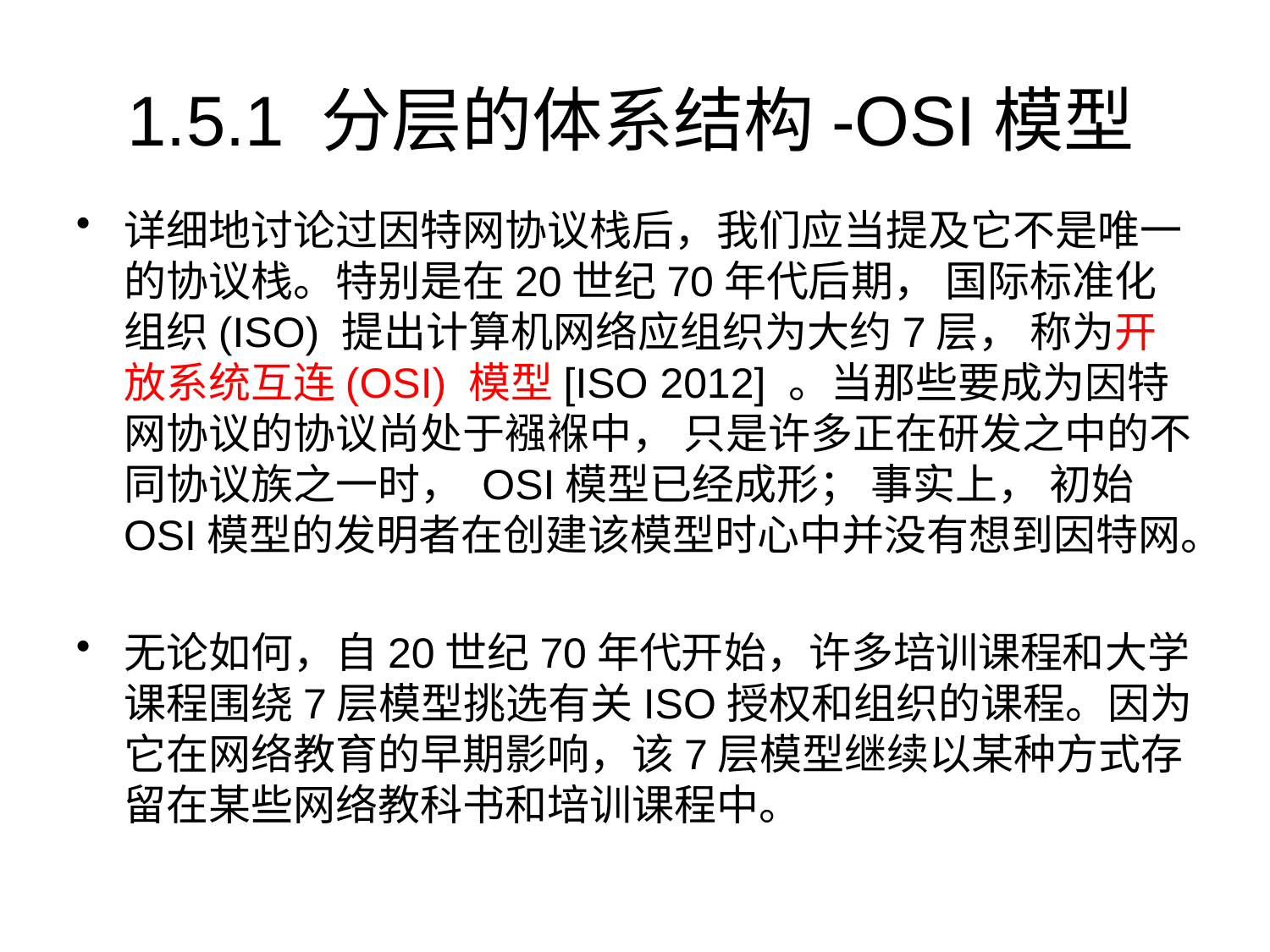

# 1.5.1 分层的体系结构-OSI模型
详细地讨论过因特网协议栈后，我们应当提及它不是唯一的协议栈。特别是在20世纪70年代后期， 国际标准化组织(ISO) 提出计算机网络应组织为大约7层， 称为开放系统互连(OSI) 模型[ISO 2012] 。当那些要成为因特网协议的协议尚处于襁褓中， 只是许多正在研发之中的不同协议族之一时， OSI模型已经成形； 事实上， 初始OSI模型的发明者在创建该模型时心中并没有想到因特网。

无论如何，自20世纪70年代开始，许多培训课程和大学课程围绕7层模型挑选有关ISO授权和组织的课程。因为它在网络教育的早期影响，该7层模型继续以某种方式存留在某些网络教科书和培训课程中。